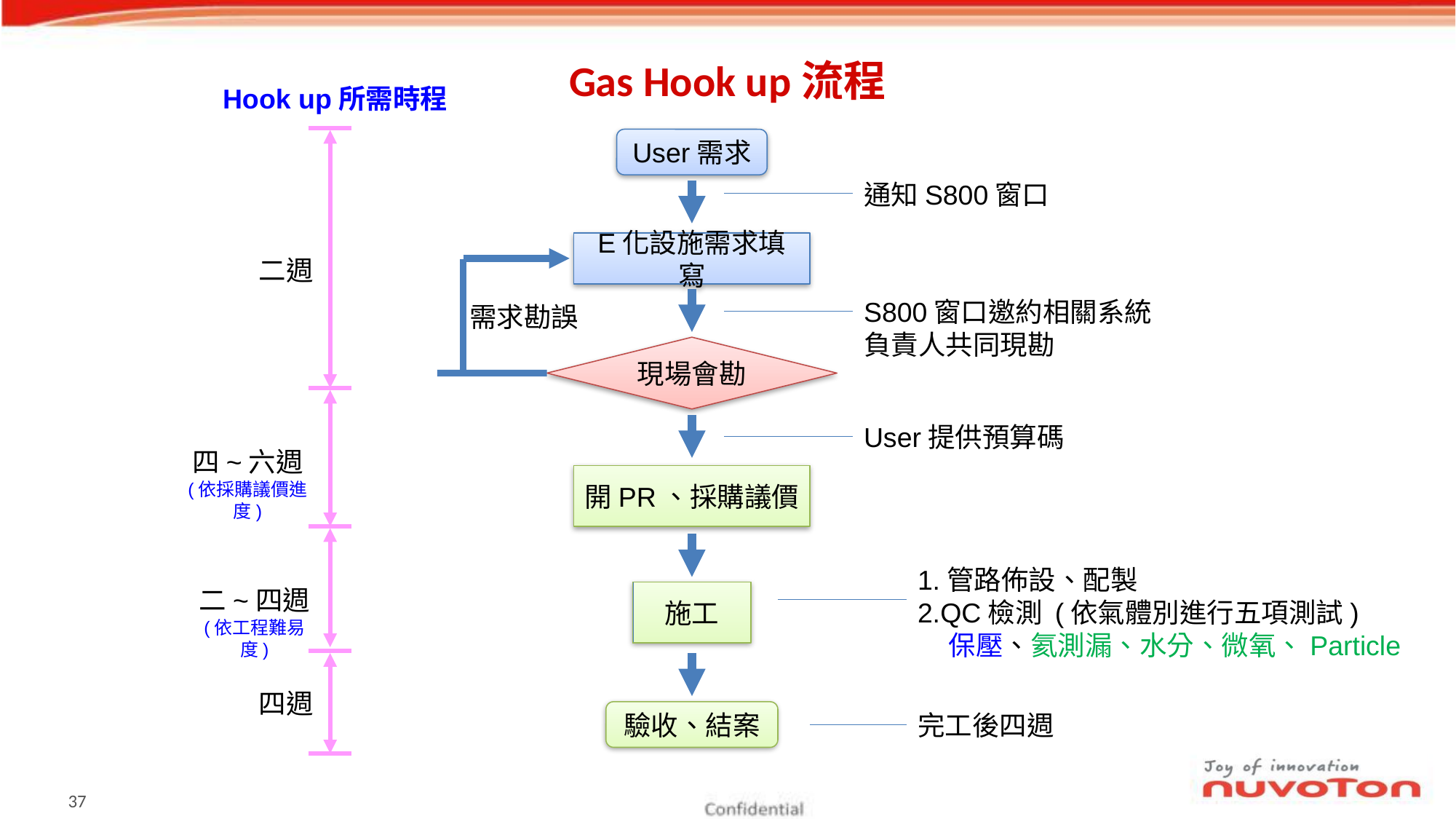

# Gas Hook up流程
Hook up所需時程
User需求
通知S800窗口
E化設施需求填寫
二週
S800窗口邀約相關系統負責人共同現勘
需求勘誤
現場會勘
User提供預算碼
四~六週
(依採購議價進度)
開PR、採購議價
1.管路佈設、配製
2.QC檢測 (依氣體別進行五項測試)
    保壓、氦測漏、水分、微氧、Particle
二~四週
(依工程難易度)
施工
四週
驗收、結案
完工後四週
37